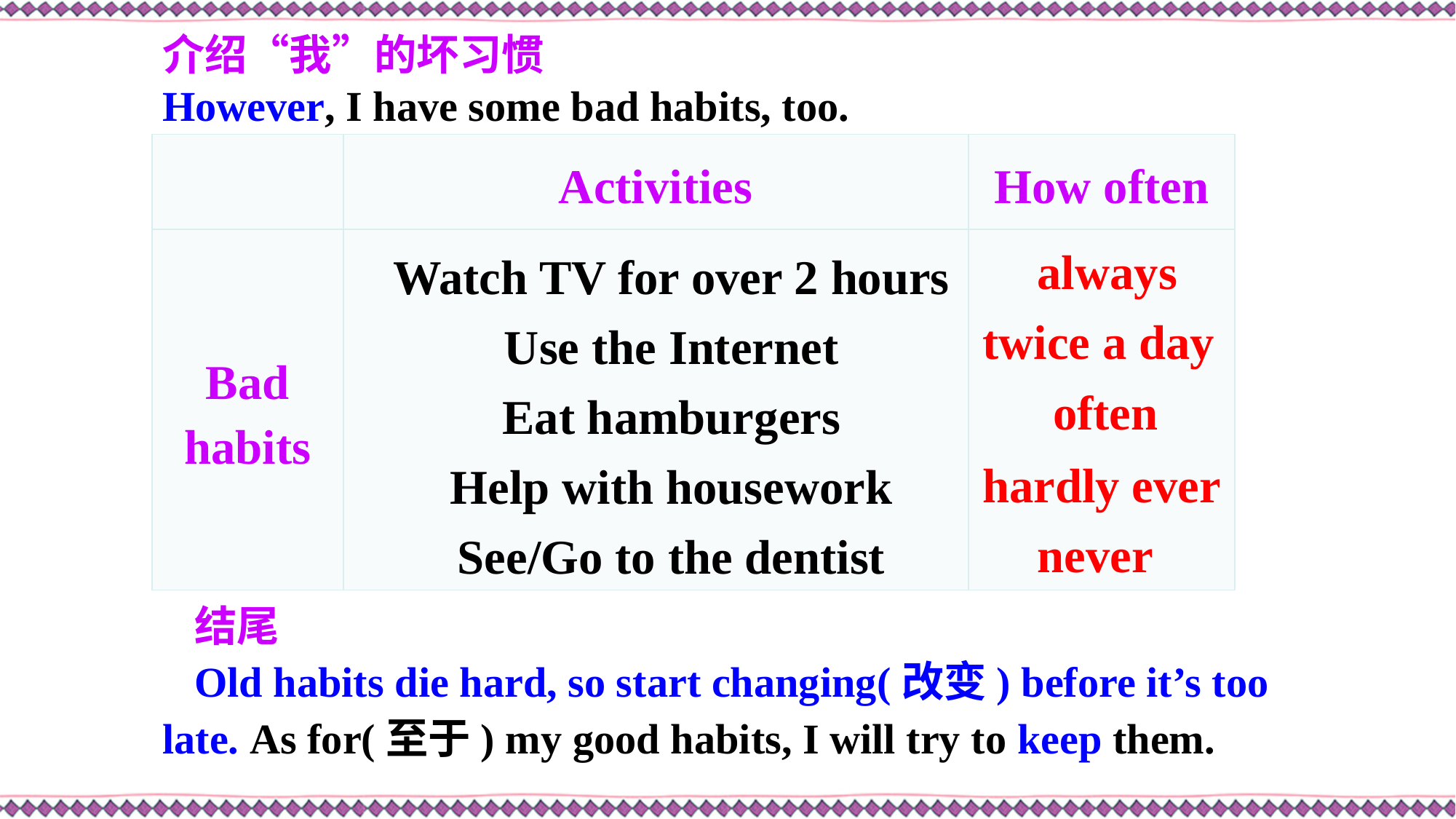

介绍“我”的坏习惯
However, I have some bad habits, too.
|  | Activities | How often |
| --- | --- | --- |
| Bad habits |  |  |
always
Watch TV for over 2 hours
Use the Internet
Eat hamburgers
Help with housework
See/Go to the dentist
twice a day
often
hardly ever
never
结尾
Old habits die hard, so start changing(改变) before it’s too late. As for(至于) my good habits, I will try to keep them.